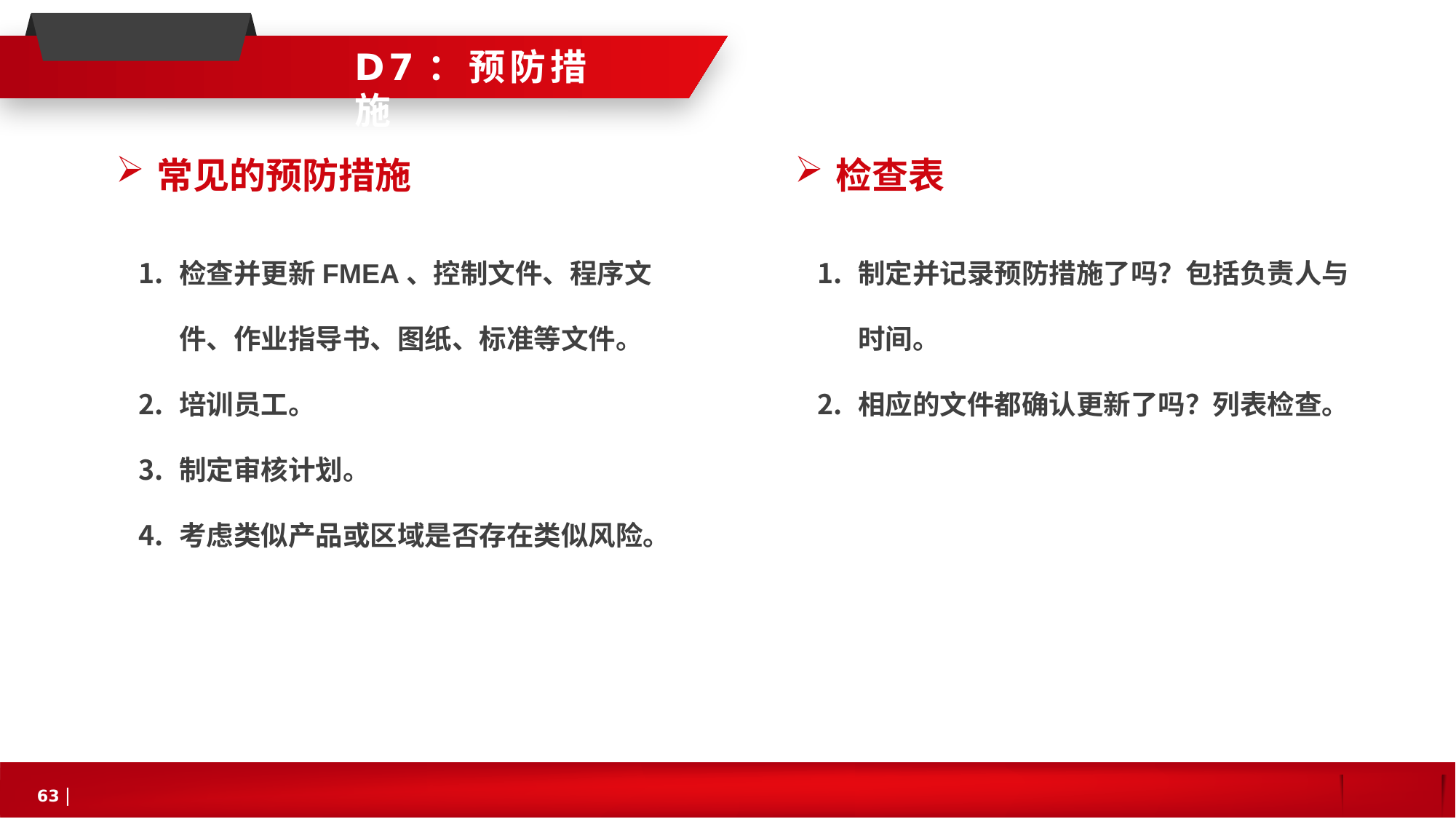

D7：预防措施
常见的预防措施
检查表
检查并更新FMEA、控制文件、程序文件、作业指导书、图纸、标准等文件。
培训员工。
制定审核计划。
考虑类似产品或区域是否存在类似风险。
制定并记录预防措施了吗？包括负责人与时间。
相应的文件都确认更新了吗？列表检查。